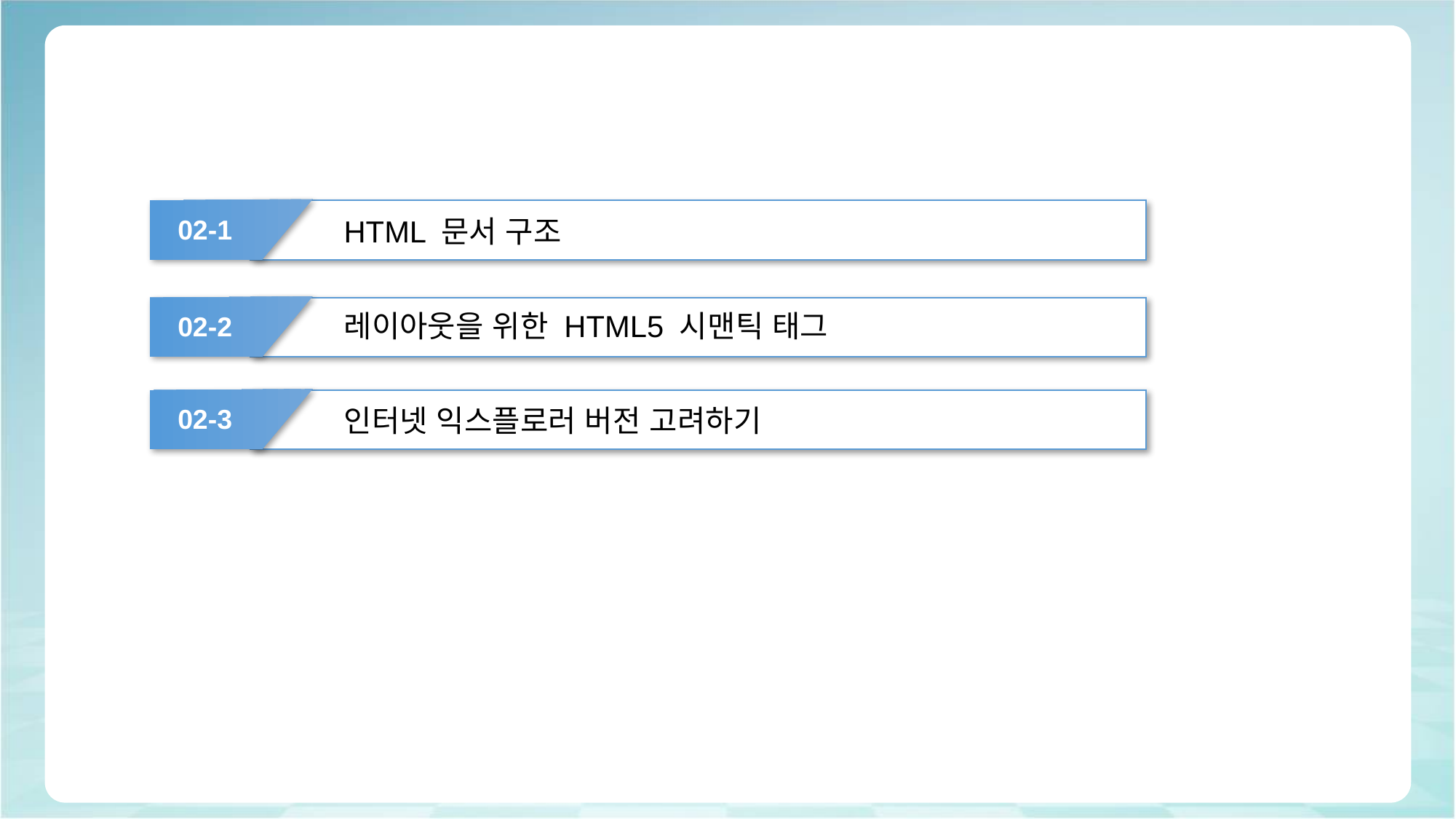

#
02-1
HTML 문서 구조
레이아웃을 위한 HTML5 시맨틱 태그
02-2
02-3
인터넷 익스플로러 버전 고려하기